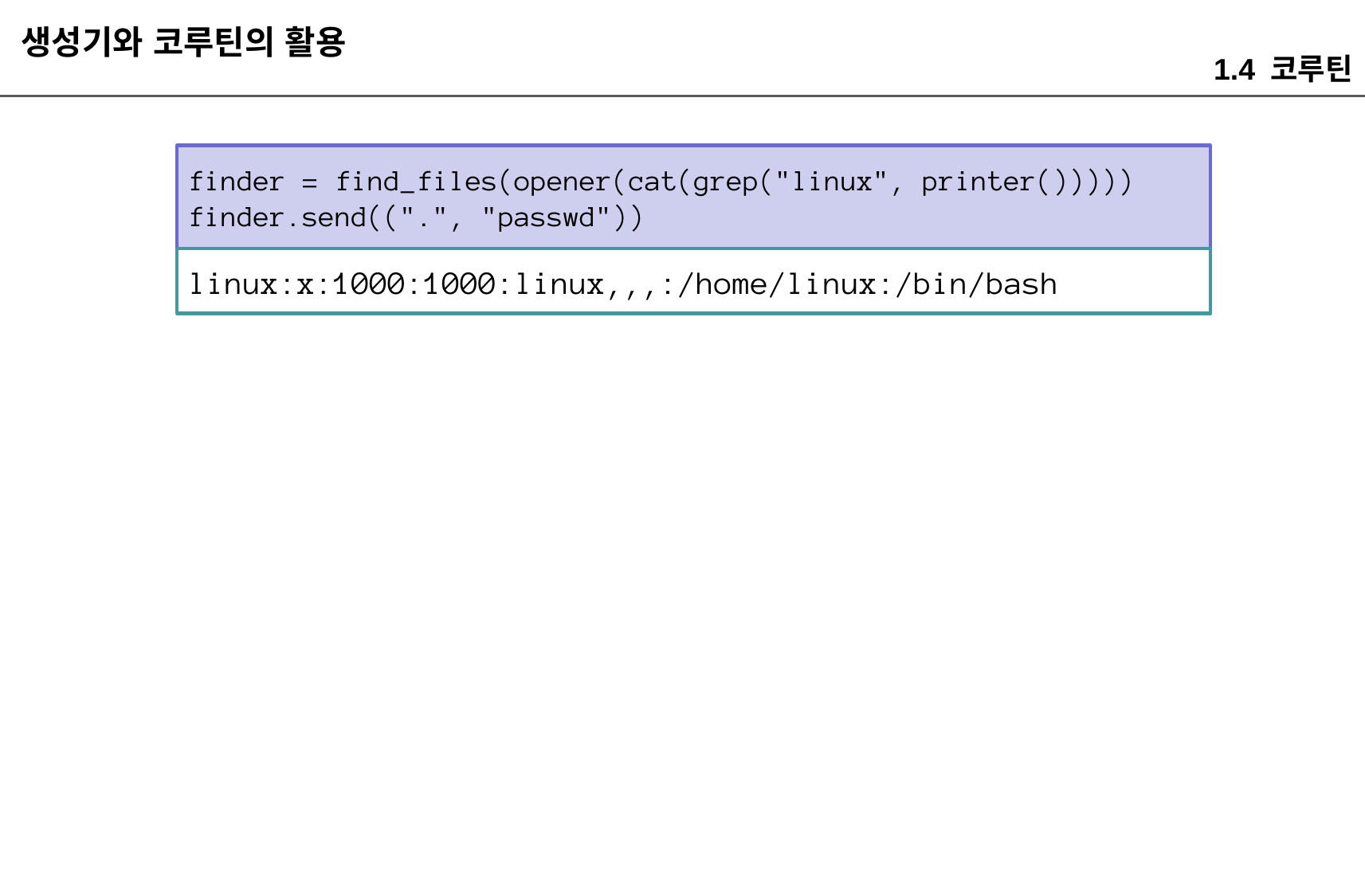

생성기와 코루틴의 활용
1.4 코루틴
finder = find_files(opener(cat(grep("linux", printer()))))
finder.send((".", "passwd"))
linux:x:1000:1000:linux,,,:/home/linux:/bin/bash